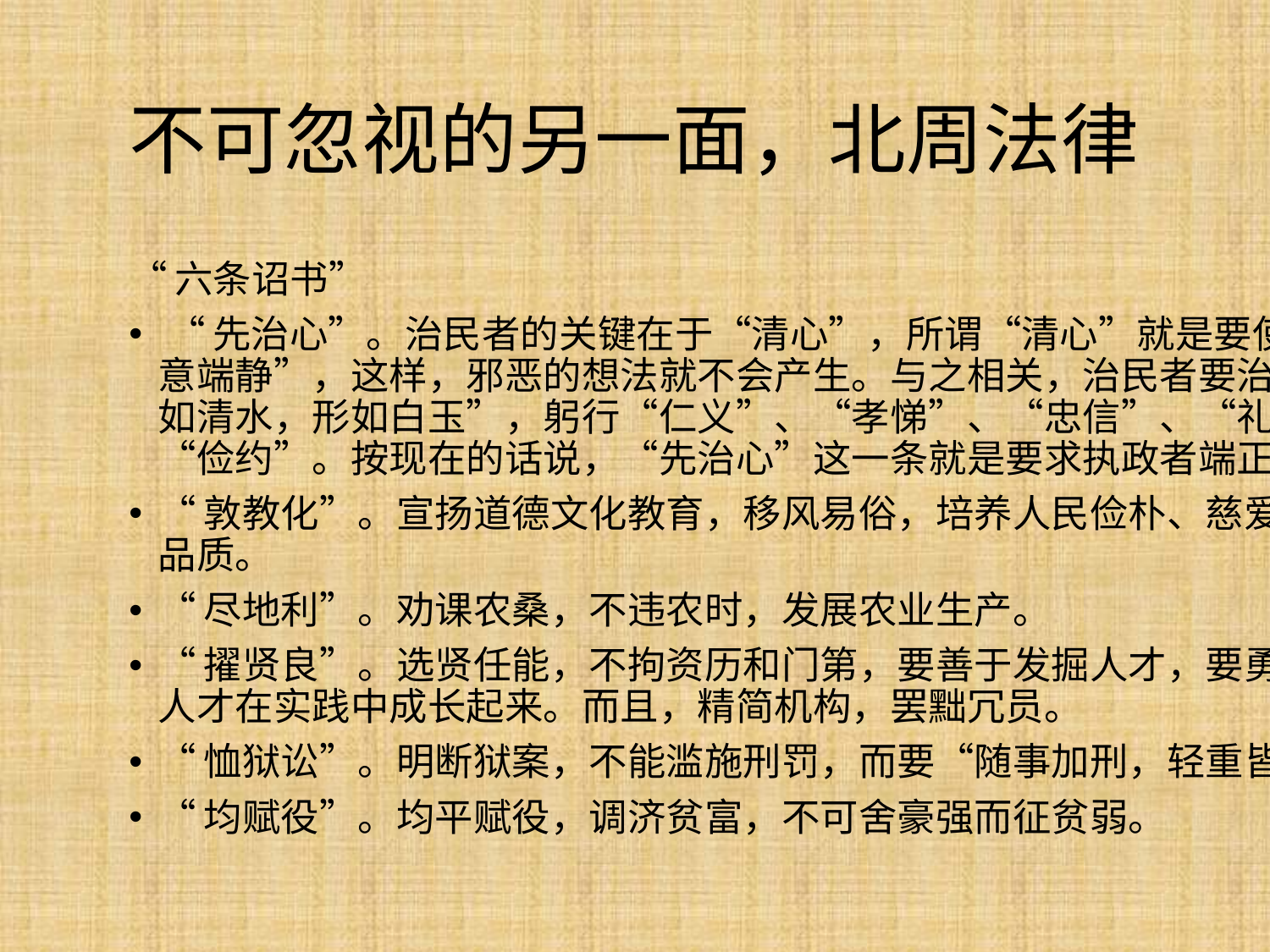

# 不可忽视的另一面，北周法律
“六条诏书”
 “先治心”。治民者的关键在于“清心”，所谓“清心”就是要使“心气清和，志意端静”，这样，邪恶的想法就不会产生。与之相关，治民者要治身，要做到“心如清水，形如白玉”，躬行“仁义”、“孝悌”、“忠信”、“礼让”、“廉平”、“俭约”。按现在的话说，“先治心”这一条就是要求执政者端正认识，以身作则。
“敦教化”。宣扬道德文化教育，移风易俗，培养人民俭朴、慈爱、和睦、敬让的品质。
“尽地利”。劝课农桑，不违农时，发展农业生产。
“擢贤良”。选贤任能，不拘资历和门第，要善于发掘人才，要勇于起用人才，让人才在实践中成长起来。而且，精简机构，罢黜冗员。
“恤狱讼”。明断狱案，不能滥施刑罚，而要“随事加刑，轻重皆当”。
“均赋役”。均平赋役，调济贫富，不可舍豪强而征贫弱。